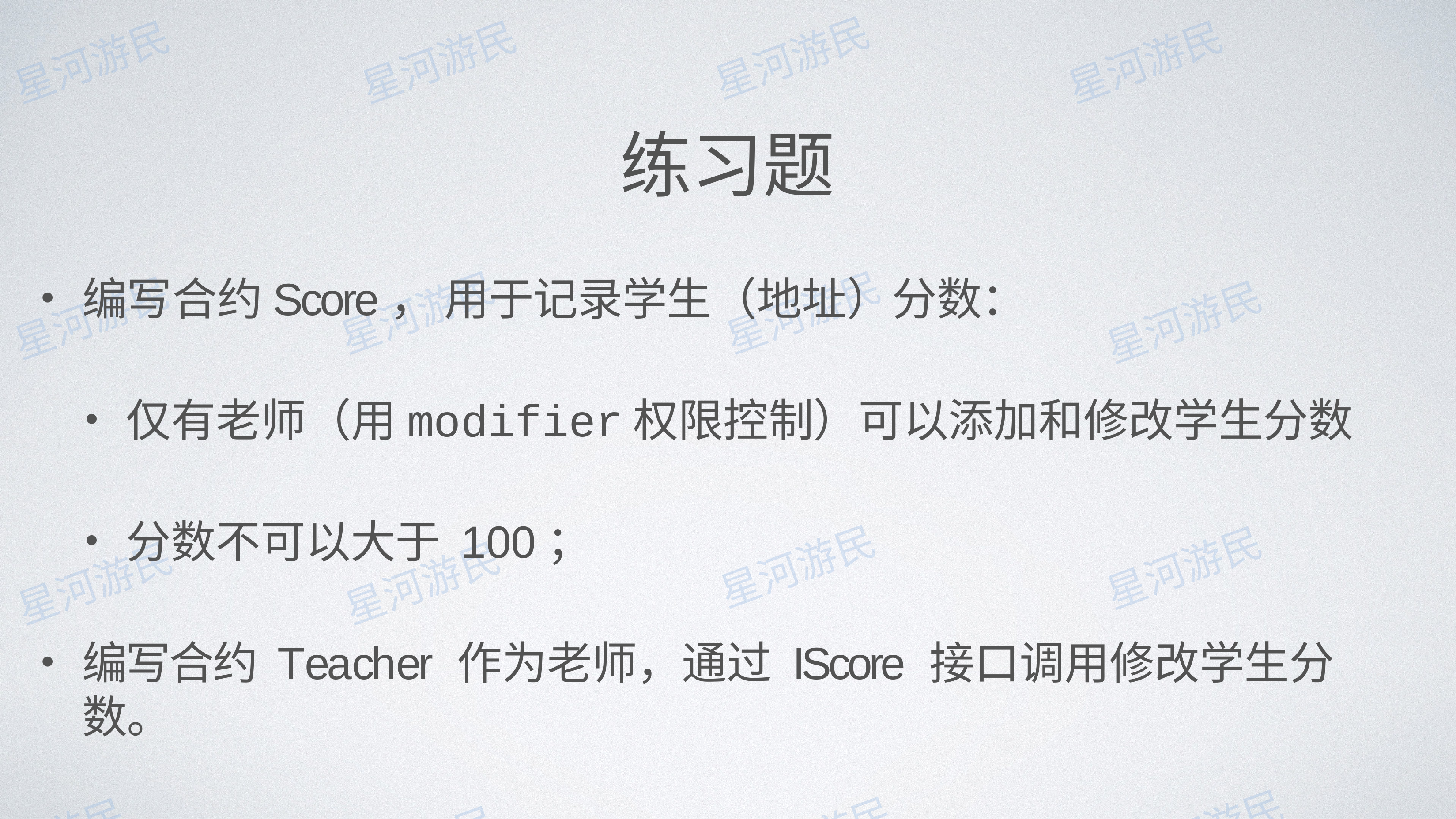

# 练习题
编写合约Score， ⽤于记录学⽣（地址）分数：
仅有⽼师（⽤modifier权限控制）可以添加和修改学⽣分数
分数不可以⼤于 100；
编写合约 Teacher 作为⽼师，通过 IScore 接⼝调⽤修改学⽣分数。